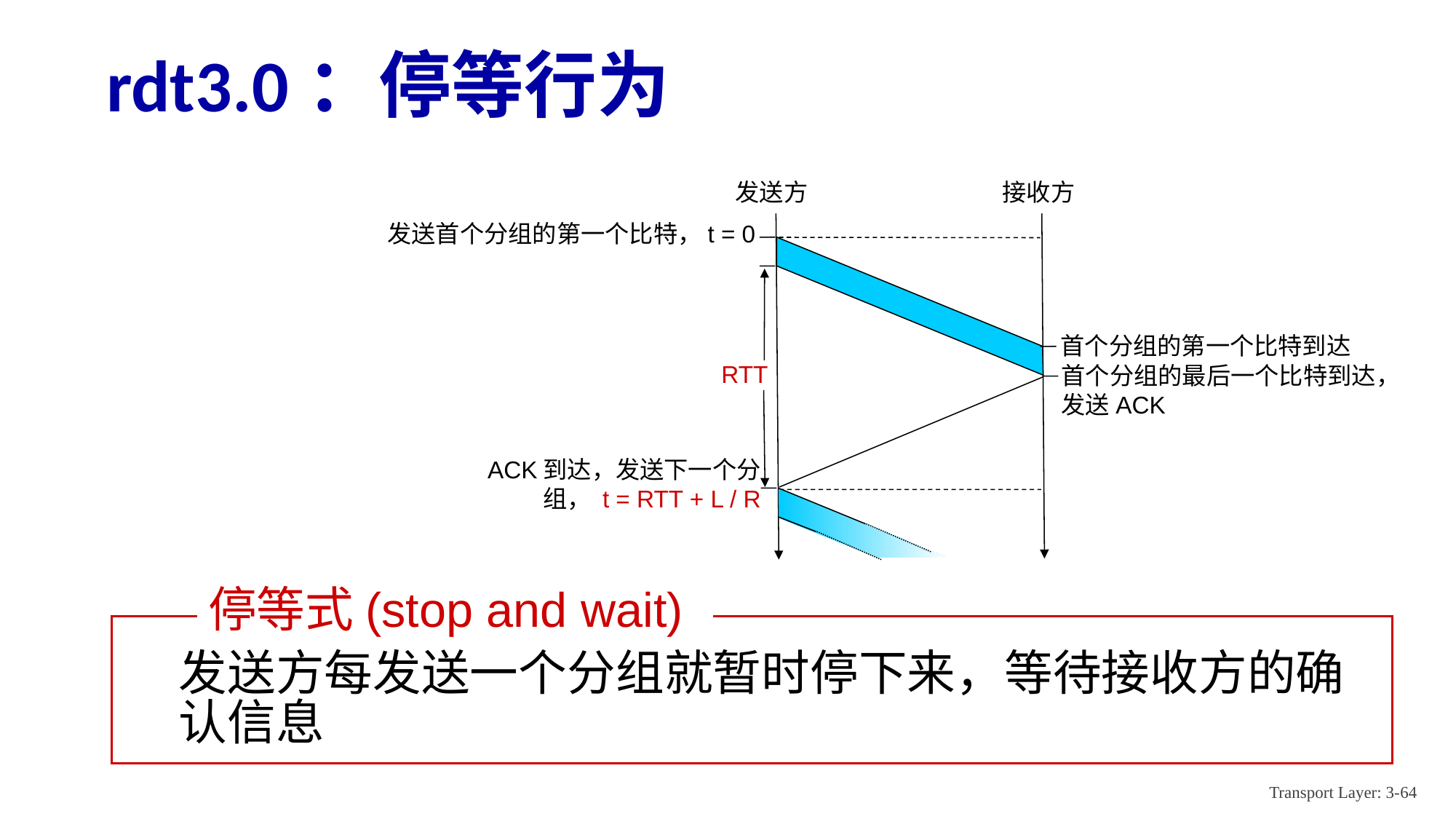

# rdt3.0：停等行为
发送方
接收方

发送首个分组的第一个比特，t = 0

首个分组的第一个比特到达

RTT
首个分组的最后一个比特到达，发送ACK

ACK到达，发送下一个分组， t = RTT + L / R

停等式(stop and wait)

发送方每发送一个分组就暂时停下来，等待接收方的确认信息
Transport Layer: 3-64